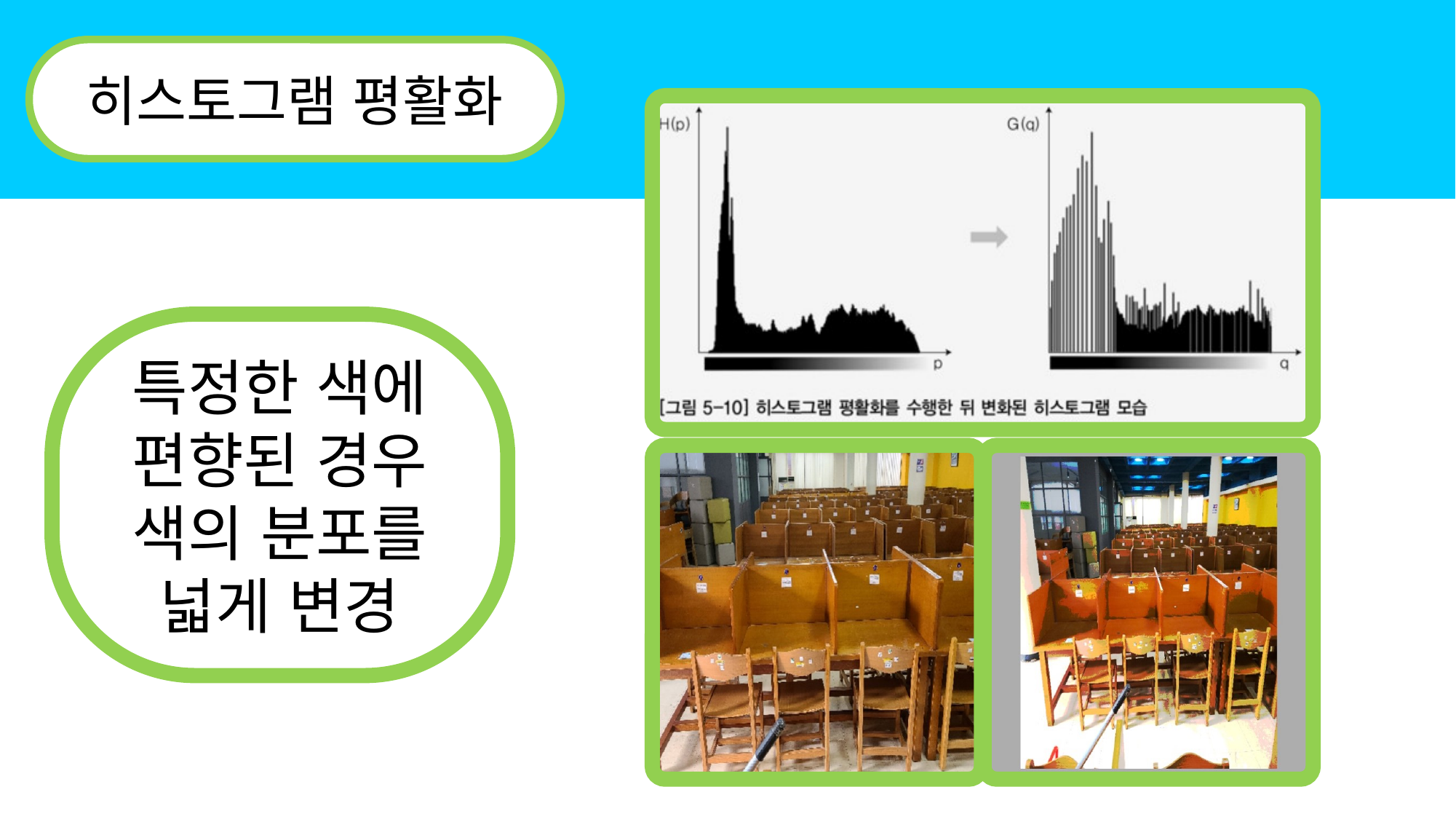

히스토그램 평활화

특정한 색에 편향된 경우 색의 분포를 넓게 변경